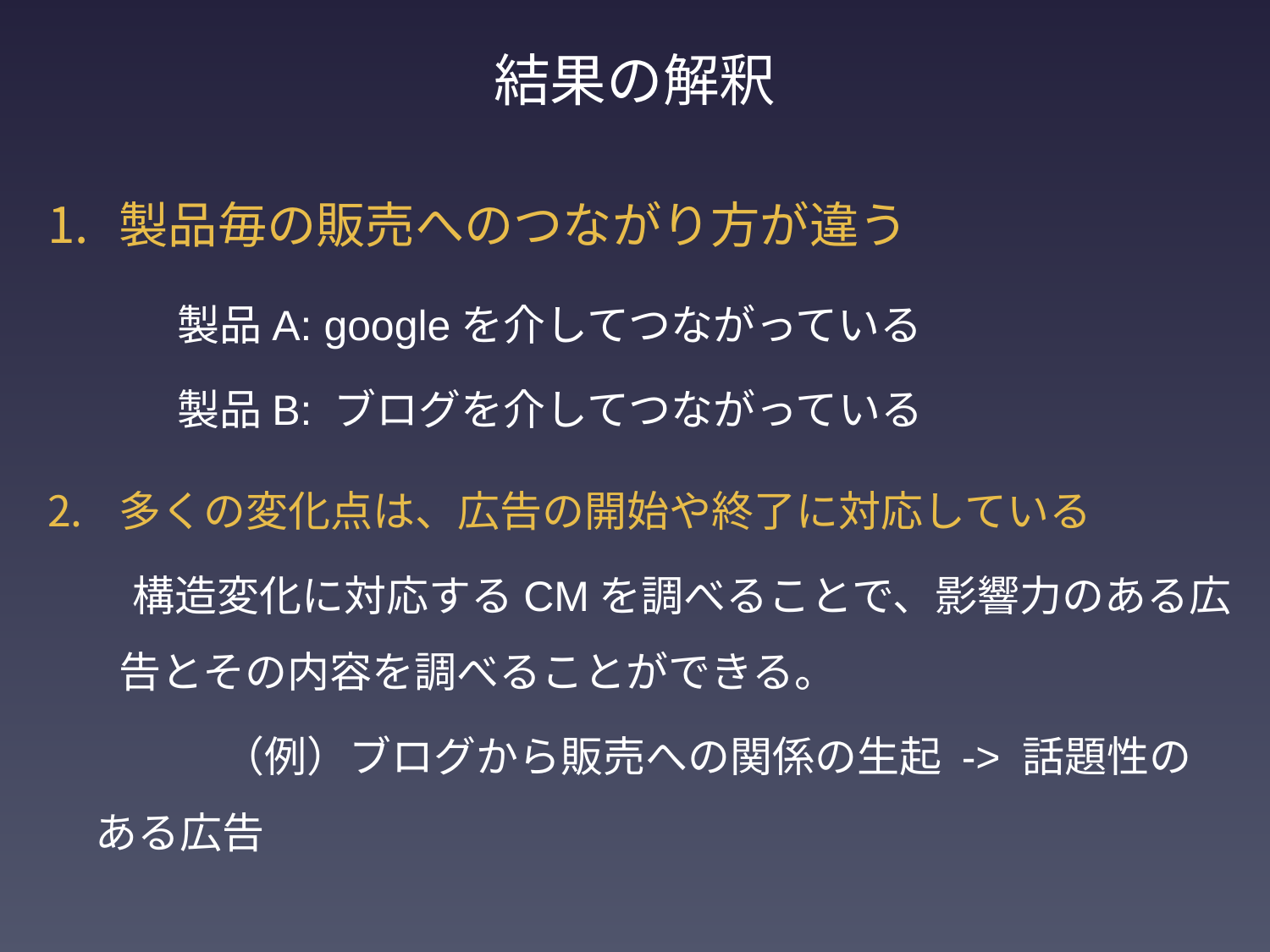

# 結果の解釈
製品毎の販売へのつながり方が違う

多くの変化点は、広告の開始や終了に対応している
　　構造変化に対応するCMを調べることで、影響力のある広告とその内容を調べることができる。
     	（例）ブログから販売への関係の生起 -> 話題性のある広告
製品A: googleを介してつながっている
製品B: ブログを介してつながっている